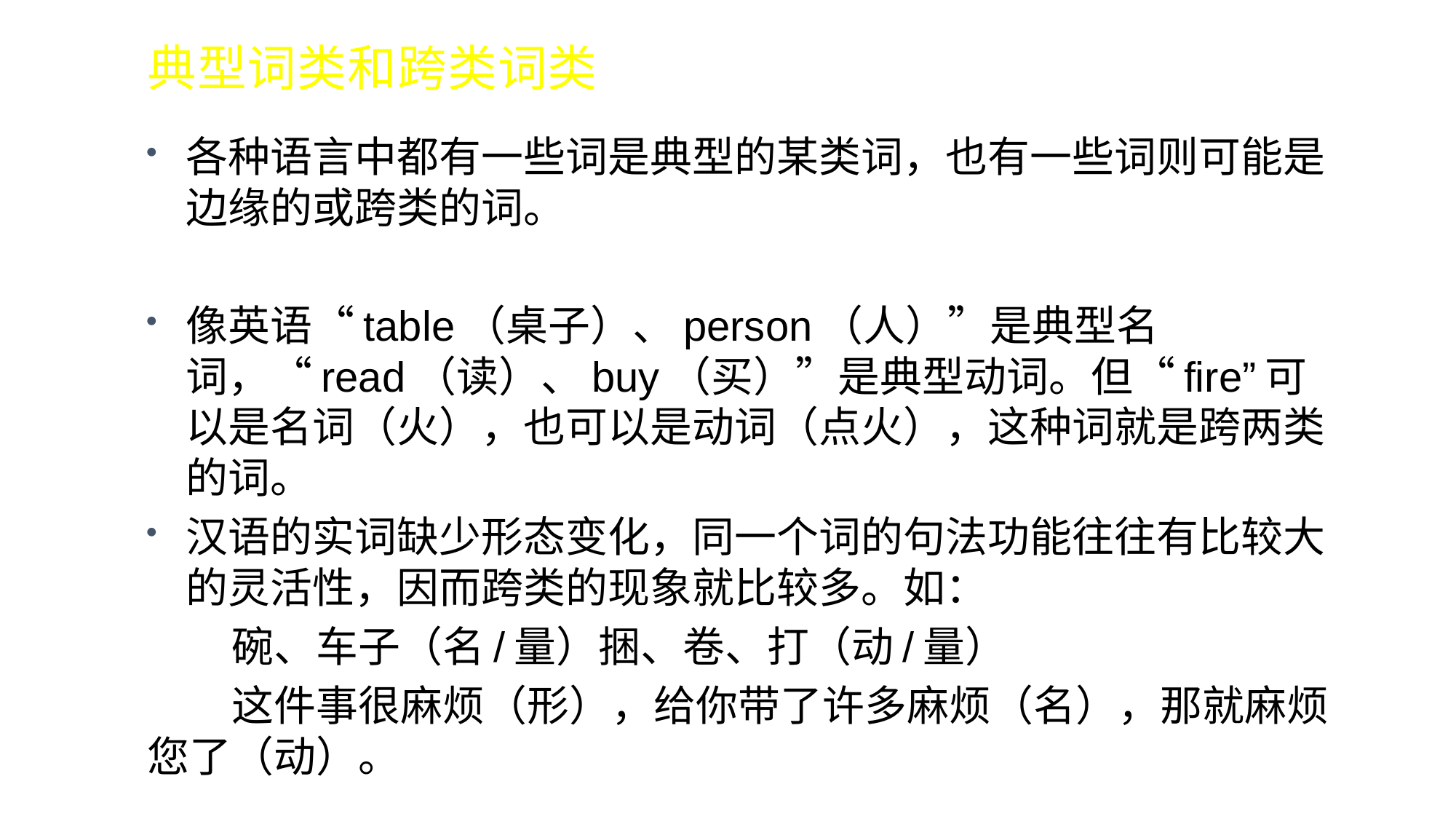

# 典型词类和跨类词类
各种语言中都有一些词是典型的某类词，也有一些词则可能是边缘的或跨类的词。

像英语“table（桌子）、person（人）”是典型名词，“read（读）、buy（买）”是典型动词。但“fire”可以是名词（火），也可以是动词（点火），这种词就是跨两类的词。
汉语的实词缺少形态变化，同一个词的句法功能往往有比较大的灵活性，因而跨类的现象就比较多。如：
        碗、车子（名/量）捆、卷、打（动/量）
        这件事很麻烦（形），给你带了许多麻烦（名），那就麻烦您了（动）。